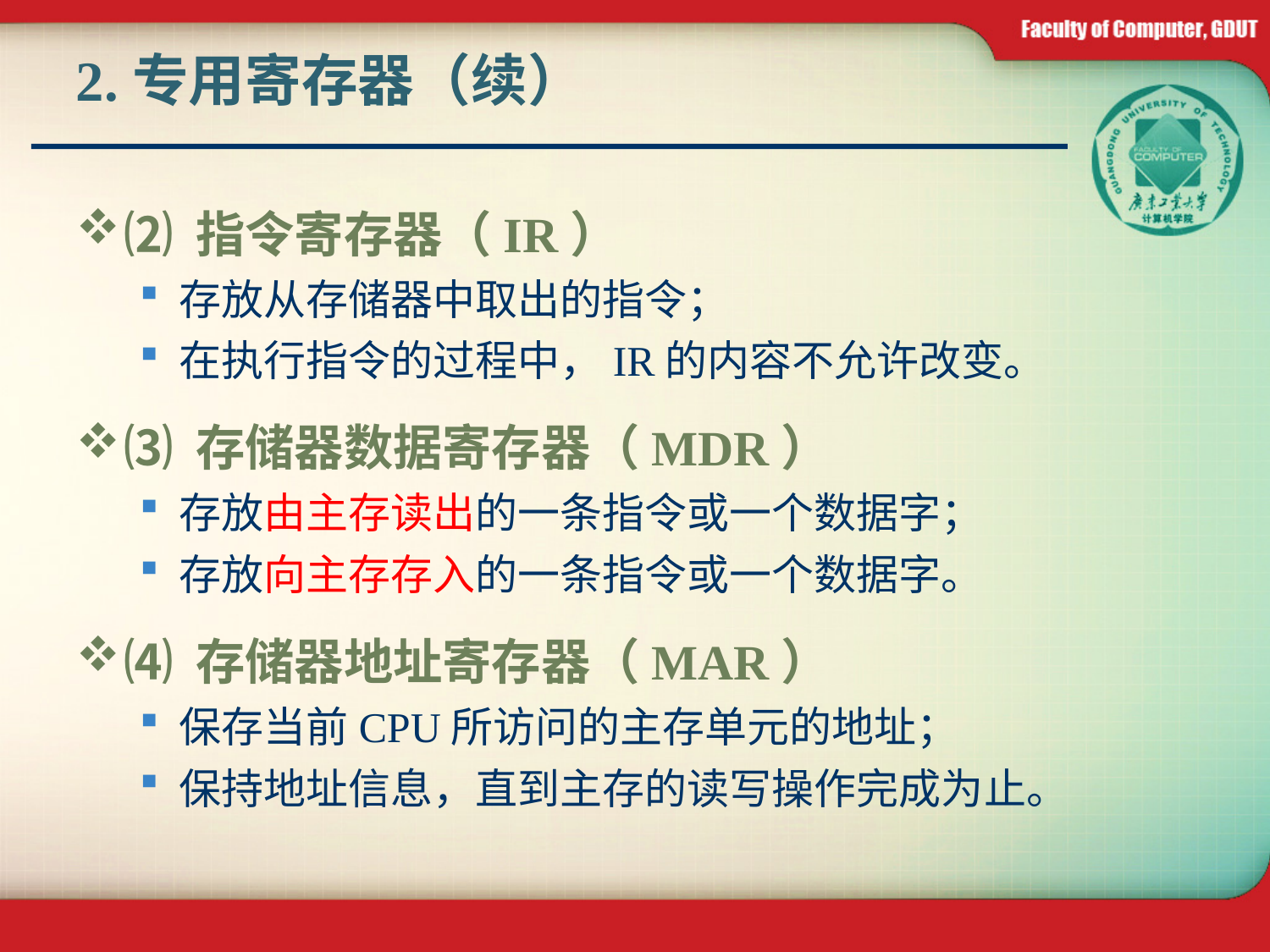

# 2.专用寄存器（续）
⑵ 指令寄存器（IR）
存放从存储器中取出的指令；
在执行指令的过程中，IR的内容不允许改变。
⑶ 存储器数据寄存器（MDR）
存放由主存读出的一条指令或一个数据字；
存放向主存存入的一条指令或一个数据字。
⑷ 存储器地址寄存器（MAR）
保存当前CPU所访问的主存单元的地址；
保持地址信息，直到主存的读写操作完成为止。